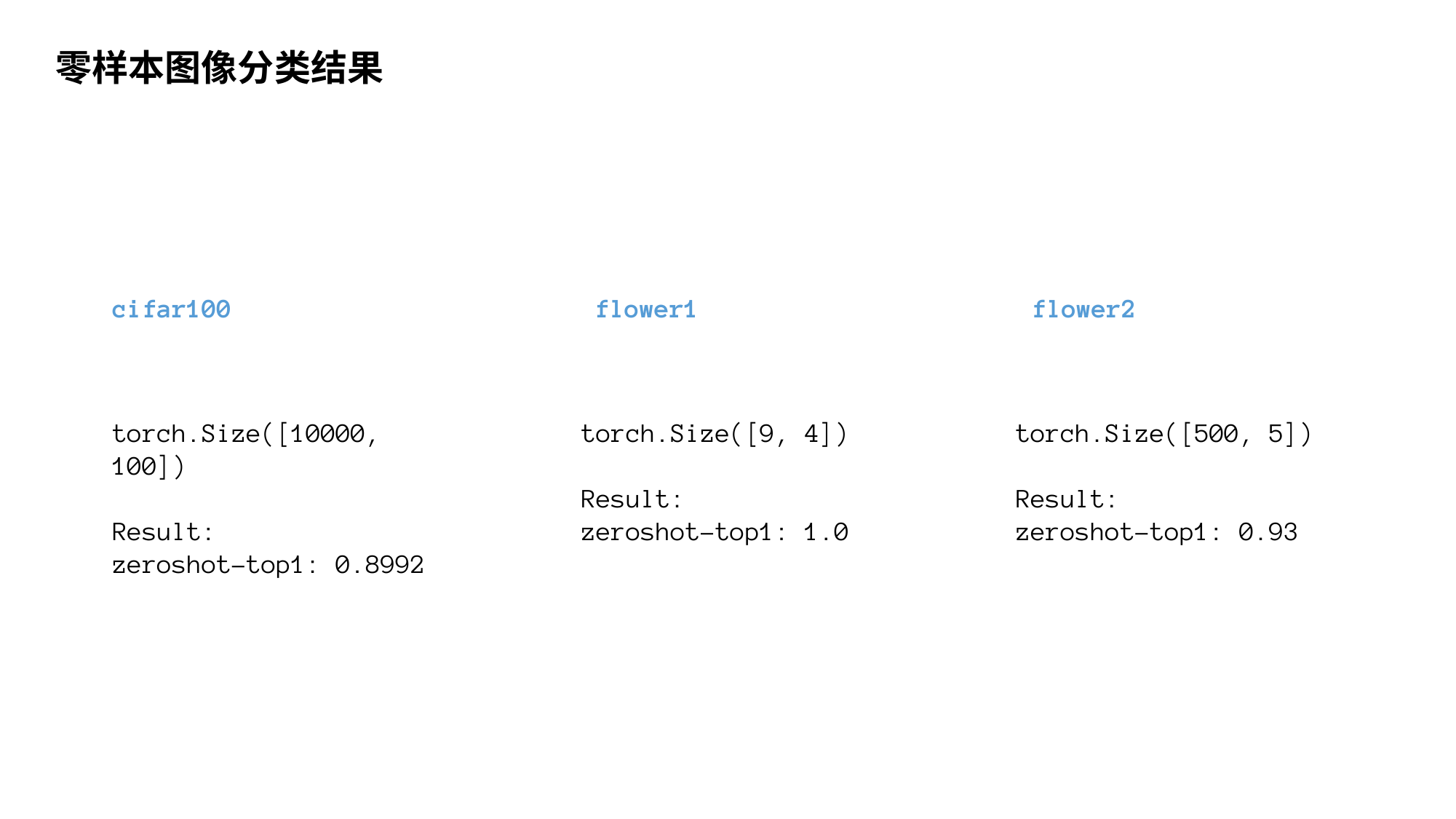

零样本图像分类结果
cifar100
torch.Size([10000, 100])

Result:
zeroshot-top1: 0.8992

flower1
torch.Size([9, 4])

Result:
zeroshot-top1: 1.0
flower2

torch.Size([500, 5])

Result:
zeroshot-top1: 0.93